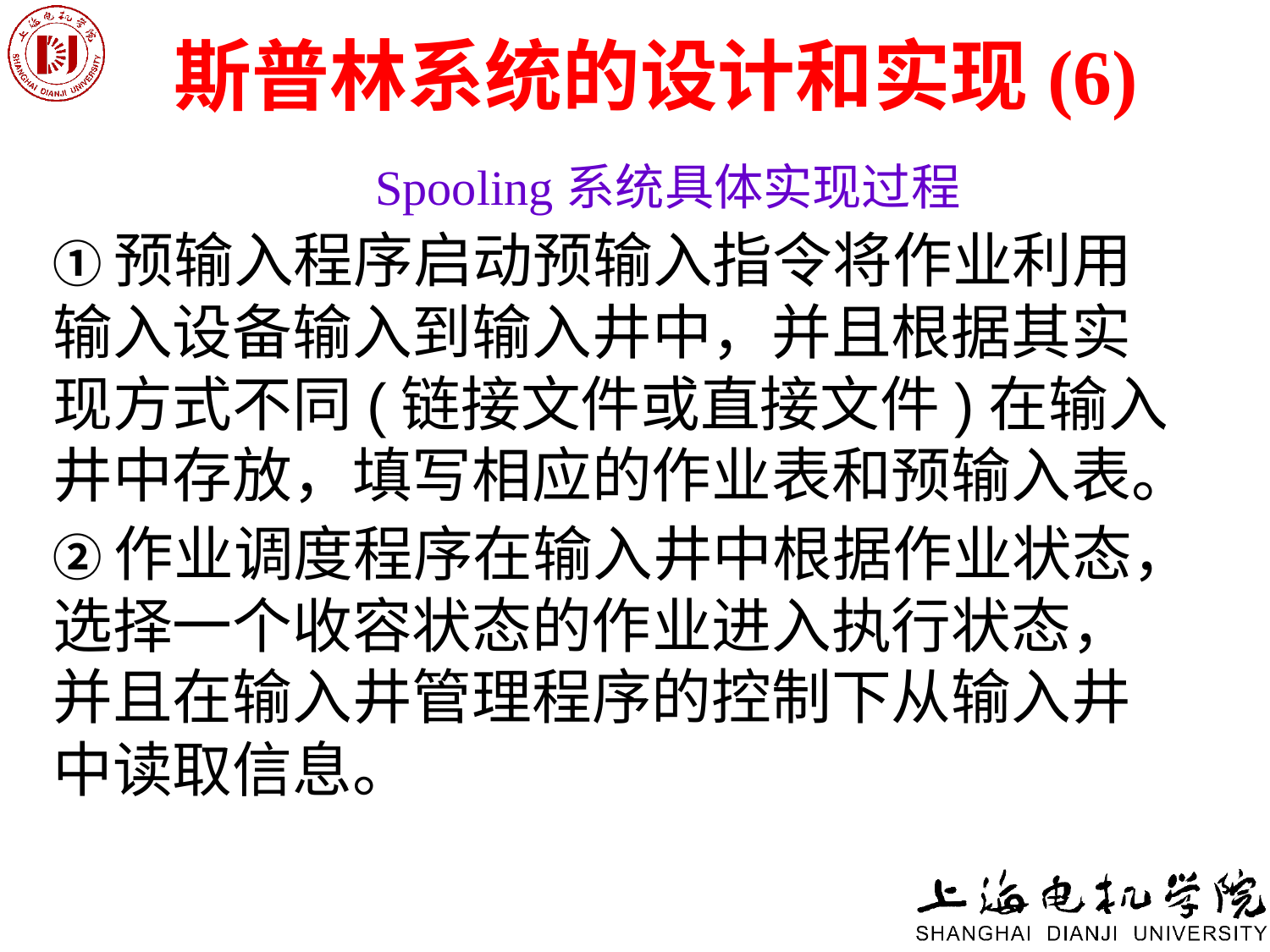

# 斯普林系统的设计和实现(6) Spooling系统具体实现过程
①预输入程序启动预输入指令将作业利用输入设备输入到输入井中，并且根据其实现方式不同(链接文件或直接文件)在输入井中存放，填写相应的作业表和预输入表。
②作业调度程序在输入井中根据作业状态，选择一个收容状态的作业进入执行状态，并且在输入井管理程序的控制下从输入井中读取信息。